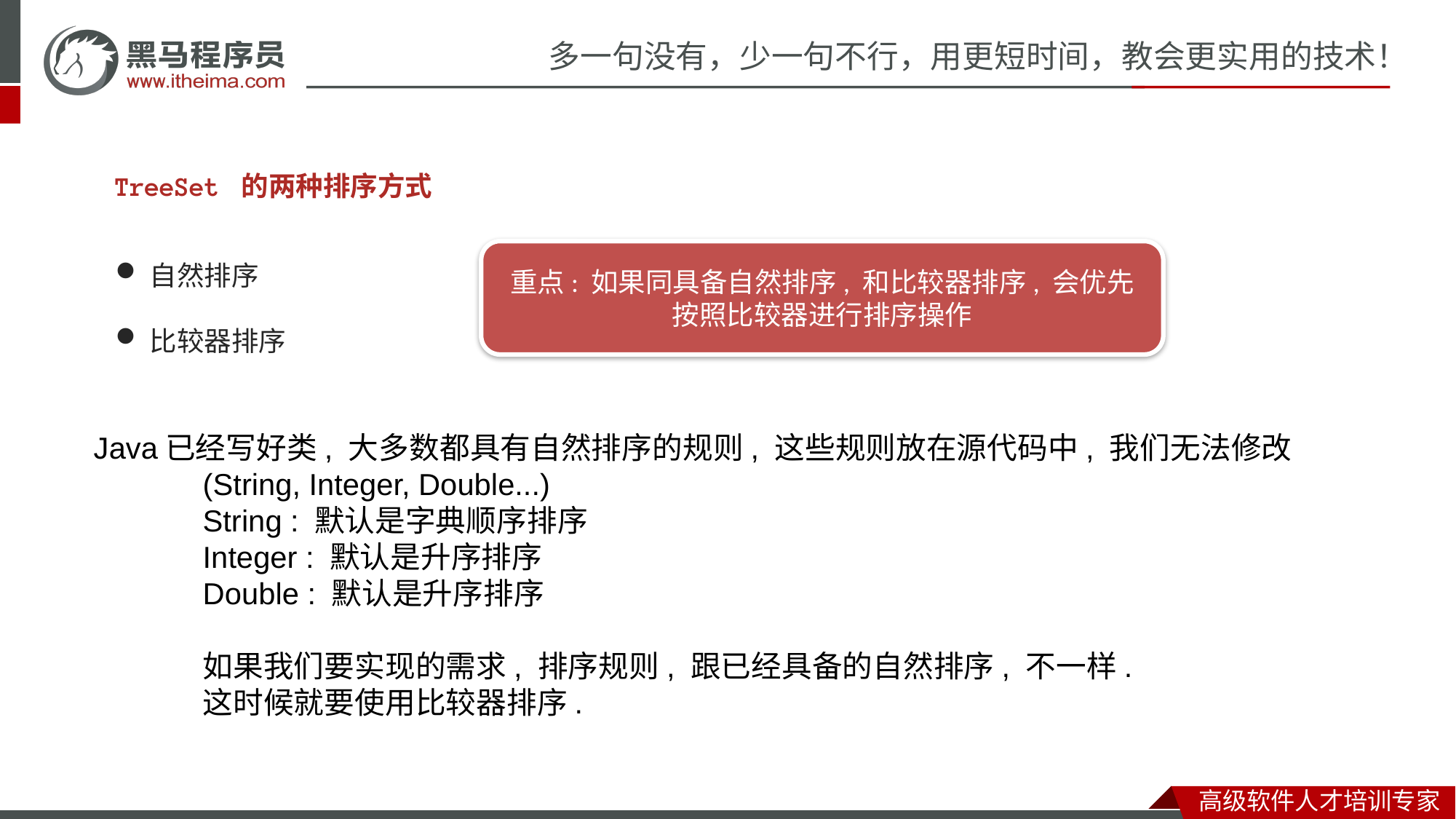

TreeSet 的两种排序方式
自然排序
比较器排序
重点: 如果同具备自然排序, 和比较器排序, 会优先按照比较器进行排序操作
Java已经写好类, 大多数都具有自然排序的规则, 这些规则放在源代码中, 我们无法修改
	(String, Integer, Double...)
	String : 默认是字典顺序排序
	Integer : 默认是升序排序
	Double : 默认是升序排序

	如果我们要实现的需求, 排序规则, 跟已经具备的自然排序, 不一样.
	这时候就要使用比较器排序.